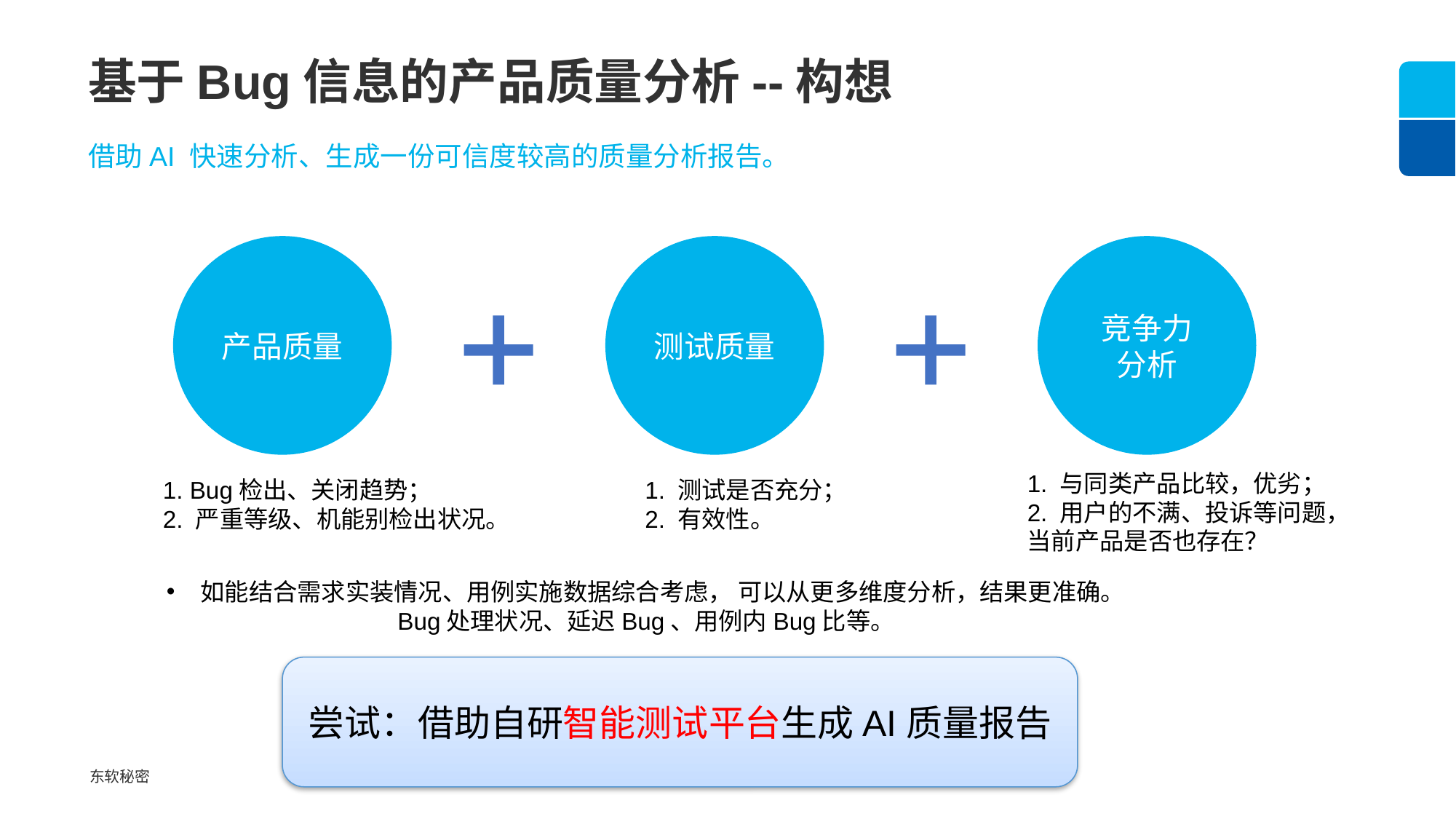

基于Bug信息的产品质量分析--构想
借助AI 快速分析、生成一份可信度较高的质量分析报告。
产品质量
测试质量
竞争力
分析

1. 与同类产品比较，优劣；
2. 用户的不满、投诉等问题，当前产品是否也存在？
1. 测试是否充分；
2. 有效性。
1. Bug检出、关闭趋势；
2. 严重等级、机能别检出状况。
如能结合需求实装情况、用例实施数据综合考虑， 可以从更多维度分析，结果更准确。
Bug处理状况、延迟Bug、用例内Bug比等。
尝试：借助自研智能测试平台生成AI质量报告